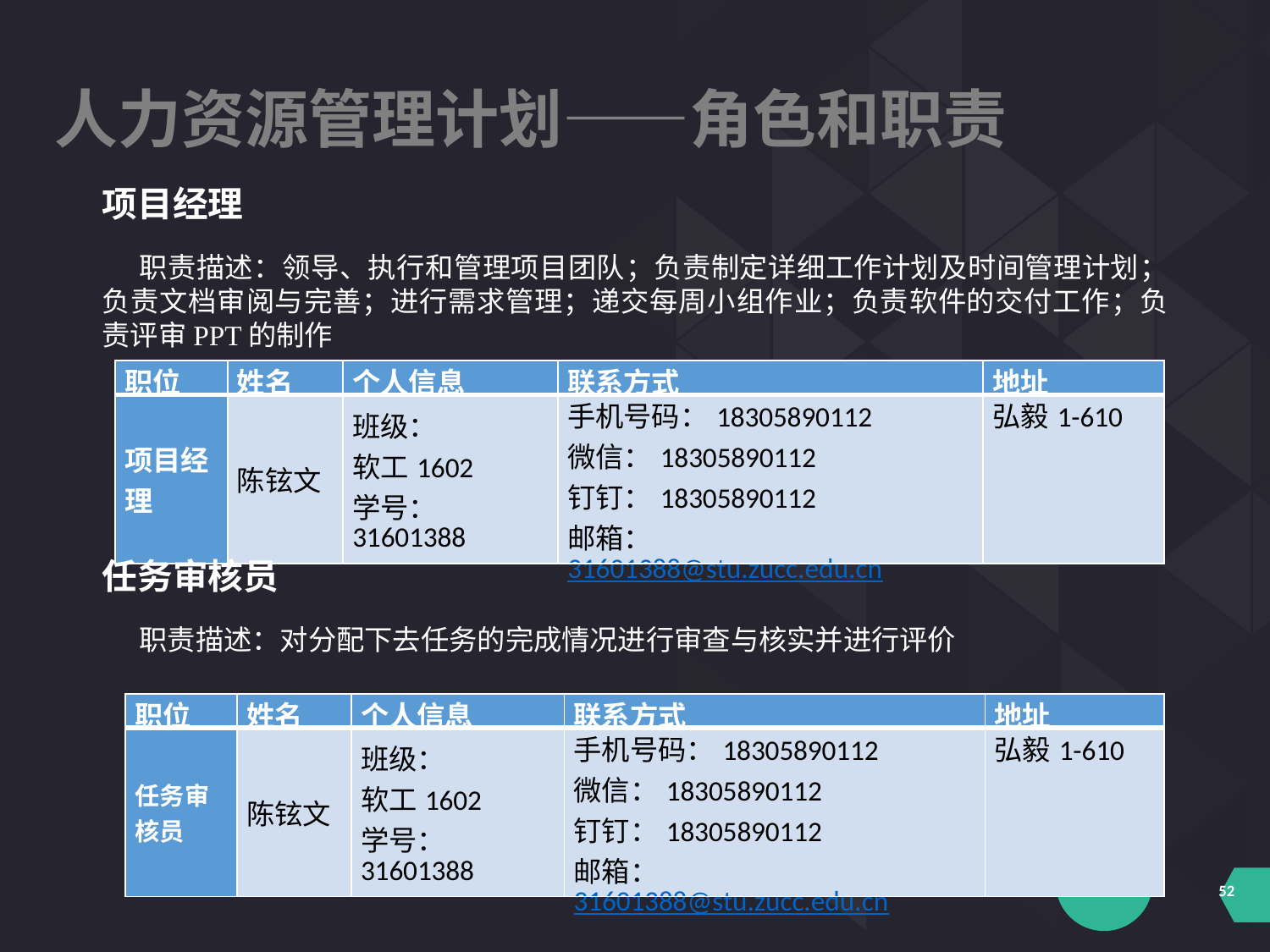

人力资源管理计划——角色和职责
项目经理
职责描述：领导、执行和管理项目团队；负责制定详细工作计划及时间管理计划；负责文档审阅与完善；进行需求管理；递交每周小组作业；负责软件的交付工作；负责评审PPT的制作
| 职位 | 姓名 | 个人信息 | 联系方式 | 地址 |
| --- | --- | --- | --- | --- |
| 项目经理 | 陈铉文 | 班级： 软工1602 学号：31601388 | 手机号码：18305890112 微信：18305890112 钉钉：18305890112 邮箱：31601388@stu.zucc.edu.cn | 弘毅1-610 |
任务审核员
职责描述：对分配下去任务的完成情况进行审查与核实并进行评价
| 职位 | 姓名 | 个人信息 | 联系方式 | 地址 |
| --- | --- | --- | --- | --- |
| 任务审核员 | 陈铉文 | 班级： 软工1602 学号：31601388 | 手机号码：18305890112 微信：18305890112 钉钉：18305890112 邮箱：31601388@stu.zucc.edu.cn | 弘毅1-610 |